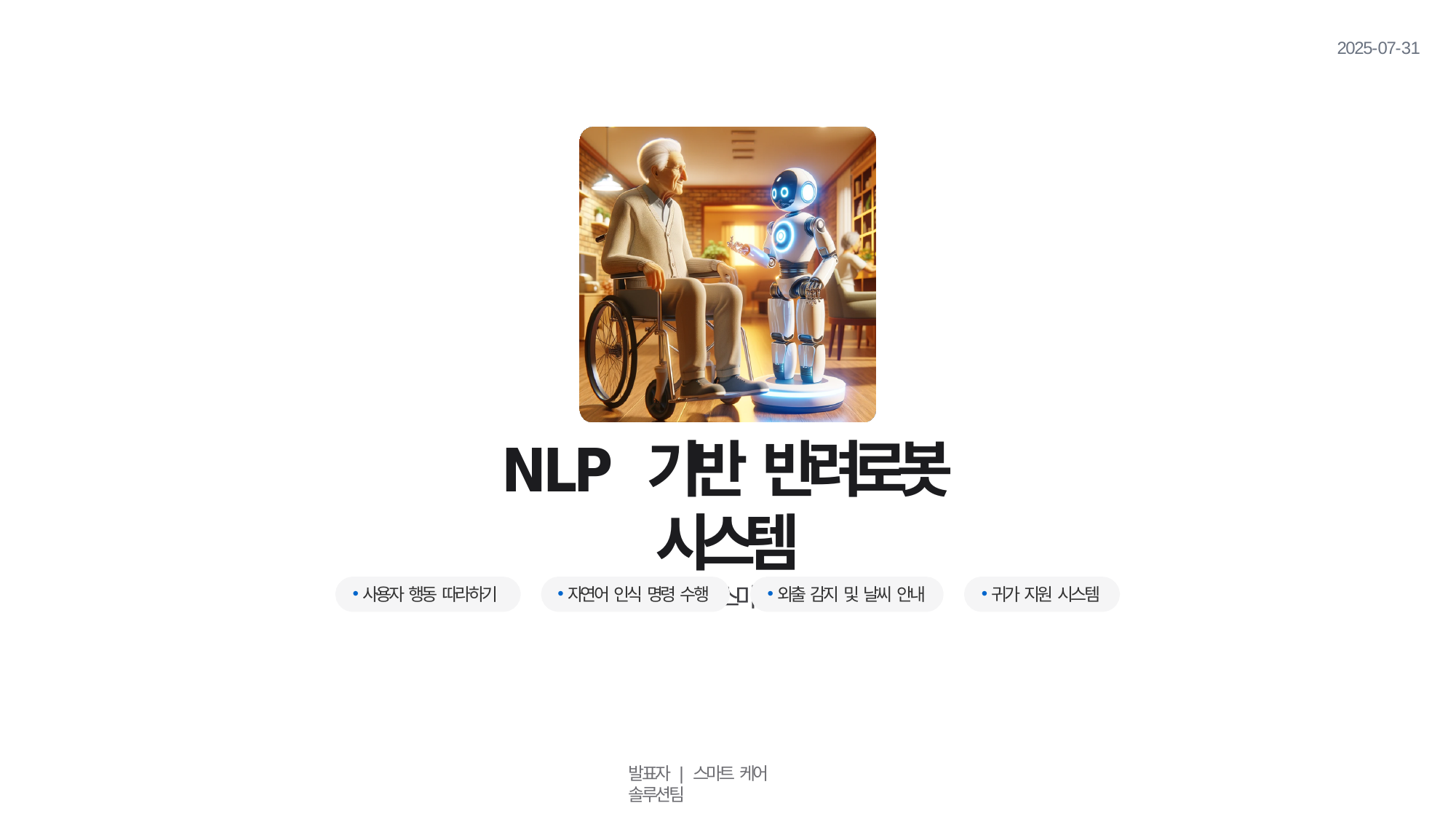

2025-07-31
NLP 기반 반려로봇 시스템
고령사회를 위한 스마트 케어 솔루션

사용자 행동 따라하기
자연어 인식 명령 수행
외출 감지 및 날씨 안내
귀가 지원 시스템
발표자 | 스마트 케어 솔루션팀